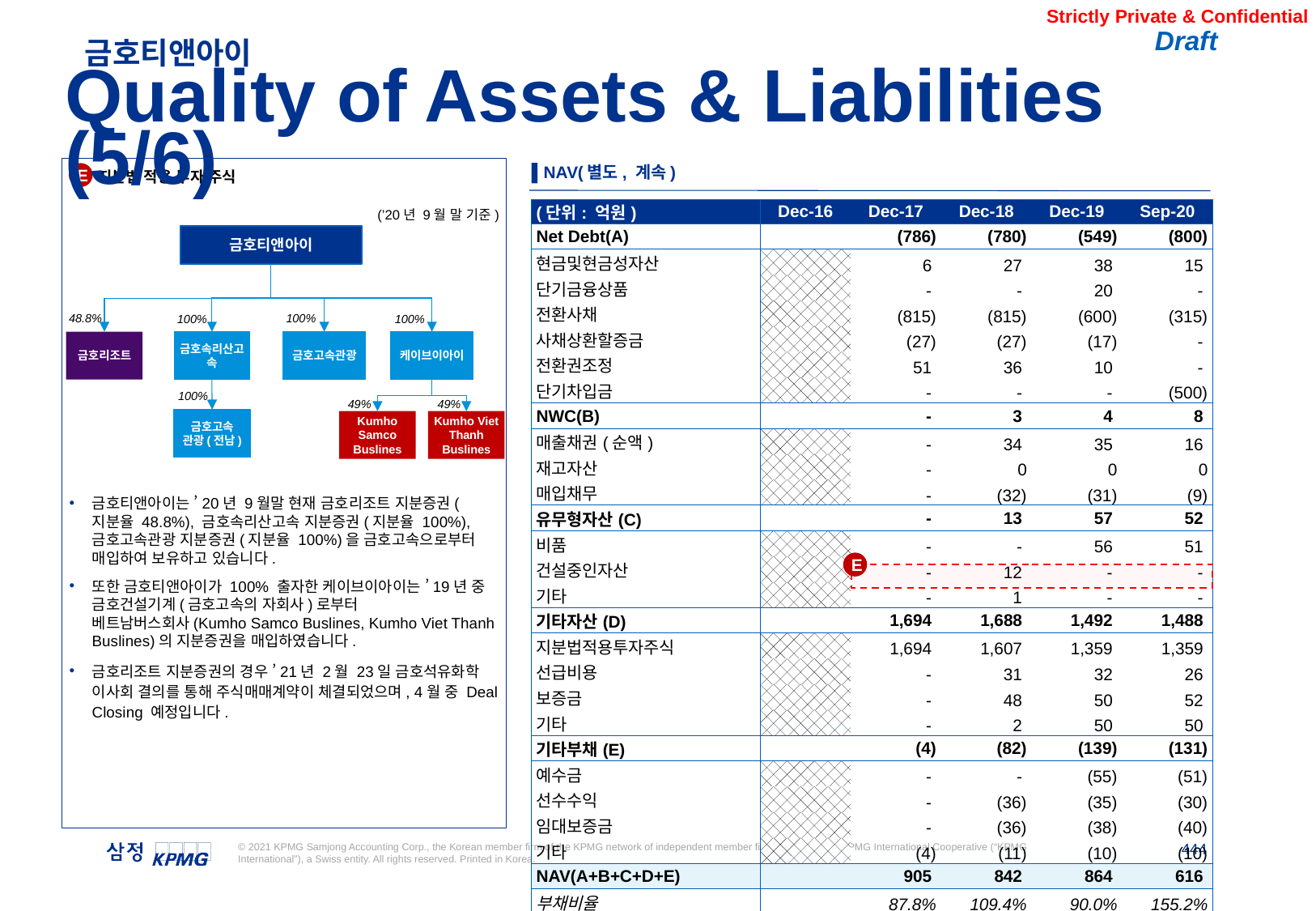

금호티앤아이
Quality of Assets & Liabilities (5/6)
▌NAV(별도, 계속)

지분법 적용 투자 주식

금호티앤아이는 ’20년 9월말 현재 금호리조트 지분증권(지분율 48.8%), 금호속리산고속 지분증권(지분율 100%), 금호고속관광 지분증권(지분율 100%)을 금호고속으로부터 매입하여 보유하고 있습니다.
또한 금호티앤아이가 100% 출자한 케이브이아이는 ’19년 중 금호건설기계(금호고속의 자회사)로부터
베트남버스회사(Kumho Samco Buslines, Kumho Viet Thanh Buslines)의 지분증권을 매입하였습니다.
금호리조트 지분증권의 경우 ’21년 2월 23일 금호석유화학 이사회 결의를 통해 주식매매계약이 체결되었으며, 4월 중 Deal Closing 예정입니다.

E
(’20년 9월 말 기준)
| (단위: 억원) | Dec-16 | Dec-17 | Dec-18 | Dec-19 | Sep-20 |
| --- | --- | --- | --- | --- | --- |
| Net Debt(A) |  | (786) | (780) | (549) | (800) |
| 현금및현금성자산 |  | 6 | 27 | 38 | 15 |
| 단기금융상품 |  | - | - | 20 | - |
| 전환사채 |  | (815) | (815) | (600) | (315) |
| 사채상환할증금 |  | (27) | (27) | (17) | - |
| 전환권조정 |  | 51 | 36 | 10 | - |
| 단기차입금 |  | - | - | - | (500) |
| NWC(B) |  | - | 3 | 4 | 8 |
| 매출채권(순액) |  | - | 34 | 35 | 16 |
| 재고자산 |  | - | 0 | 0 | 0 |
| 매입채무 |  | - | (32) | (31) | (9) |
| 유무형자산(C) |  | - | 13 | 57 | 52 |
| 비품 |  | - | - | 56 | 51 |
| 건설중인자산 |  | - | 12 | - | - |
| 기타 |  | - | 1 | - | - |
| 기타자산(D) |  | 1,694 | 1,688 | 1,492 | 1,488 |
| 지분법적용투자주식 |  | 1,694 | 1,607 | 1,359 | 1,359 |
| 선급비용 |  | - | 31 | 32 | 26 |
| 보증금 |  | - | 48 | 50 | 52 |
| 기타 |  | - | 2 | 50 | 50 |
| 기타부채(E) |  | (4) | (82) | (139) | (131) |
| 예수금 |  | - | - | (55) | (51) |
| 선수수익 |  | - | (36) | (35) | (30) |
| 임대보증금 |  | - | (36) | (38) | (40) |
| 기타 |  | (4) | (11) | (10) | (10) |
| NAV(A+B+C+D+E) |  | 905 | 842 | 864 | 616 |
| 부채비율 |  | 87.8% | 109.4% | 90.0% | 155.2% |
금호티앤아이
48.8%
100%
100%
100%
금호리조트
금호속리산고속
금호고속관광
케이브이아이
100%
49%
49%
금호고속
관광(전남)
Kumho Samco Buslines
Kumho Viet Thanh Buslines
E